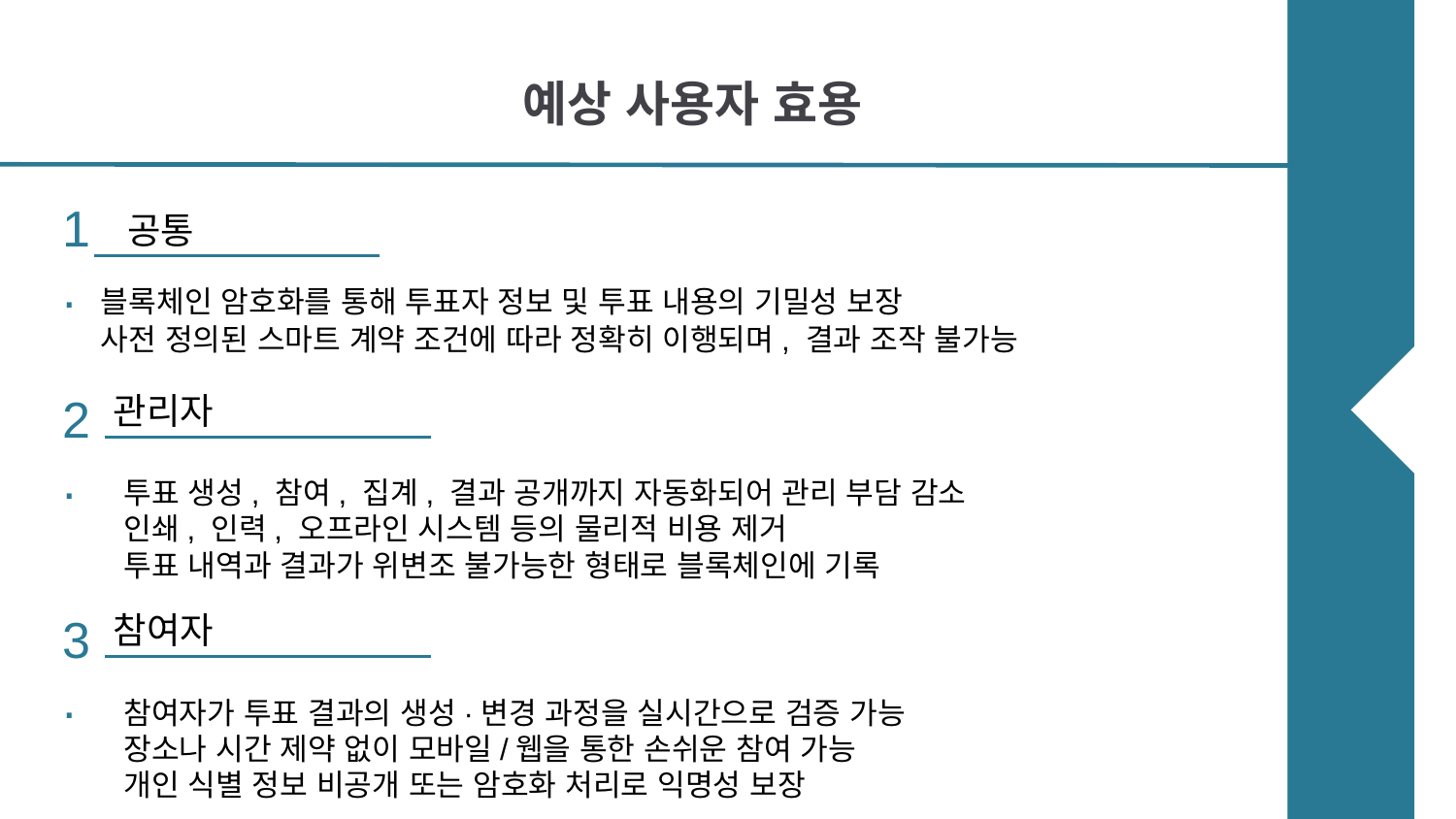

# 예상 사용자 효용
1.
 공통
블록체인 암호화를 통해 투표자 정보 및 투표 내용의 기밀성 보장
사전 정의된 스마트 계약 조건에 따라 정확히 이행되며, 결과 조작 불가능
2.
관리자
투표 생성, 참여, 집계, 결과 공개까지 자동화되어 관리 부담 감소
인쇄, 인력, 오프라인 시스템 등의 물리적 비용 제거
투표 내역과 결과가 위변조 불가능한 형태로 블록체인에 기록
3.
참여자
참여자가 투표 결과의 생성·변경 과정을 실시간으로 검증 가능
장소나 시간 제약 없이 모바일/웹을 통한 손쉬운 참여 가능
개인 식별 정보 비공개 또는 암호화 처리로 익명성 보장